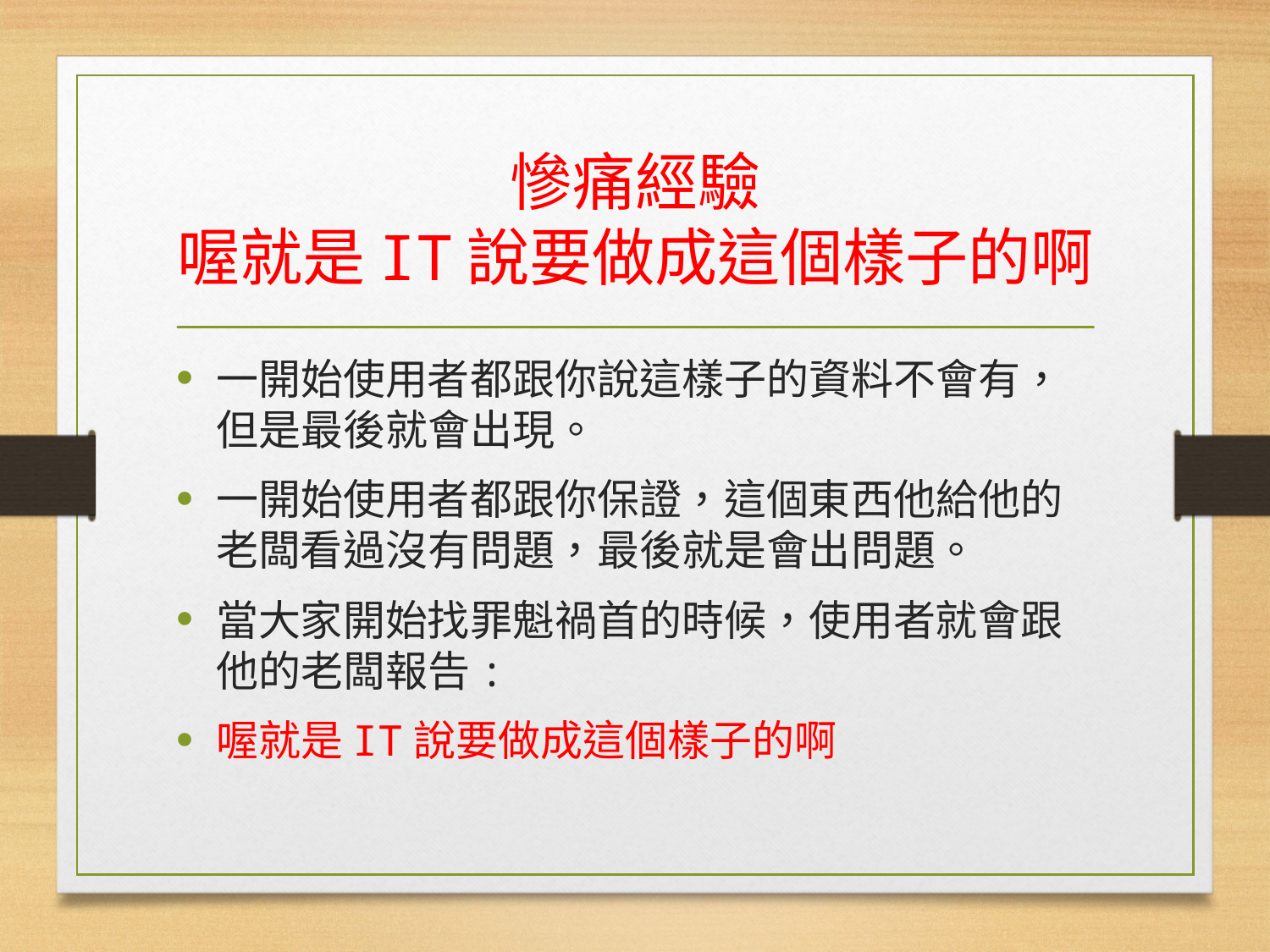

# 慘痛經驗 喔就是IT說要做成這個樣子的啊
一開始使用者都跟你說這樣子的資料不會有，但是最後就會出現。
一開始使用者都跟你保證，這個東西他給他的老闆看過沒有問題，最後就是會出問題。
當大家開始找罪魁禍首的時候，使用者就會跟他的老闆報告:
喔就是IT說要做成這個樣子的啊